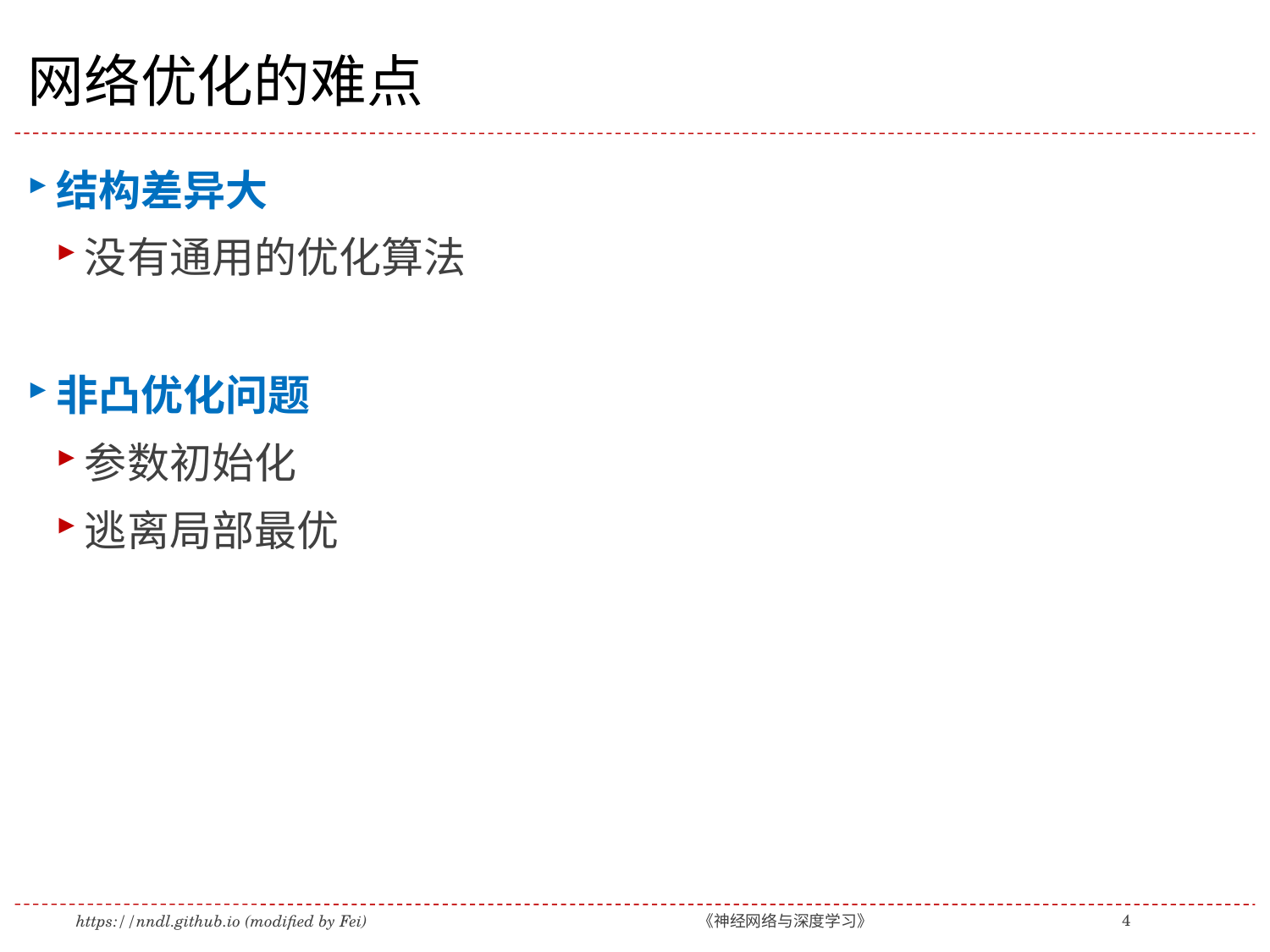

# 网络优化的难点
结构差异大
没有通用的优化算法

非凸优化问题
参数初始化
逃离局部最优